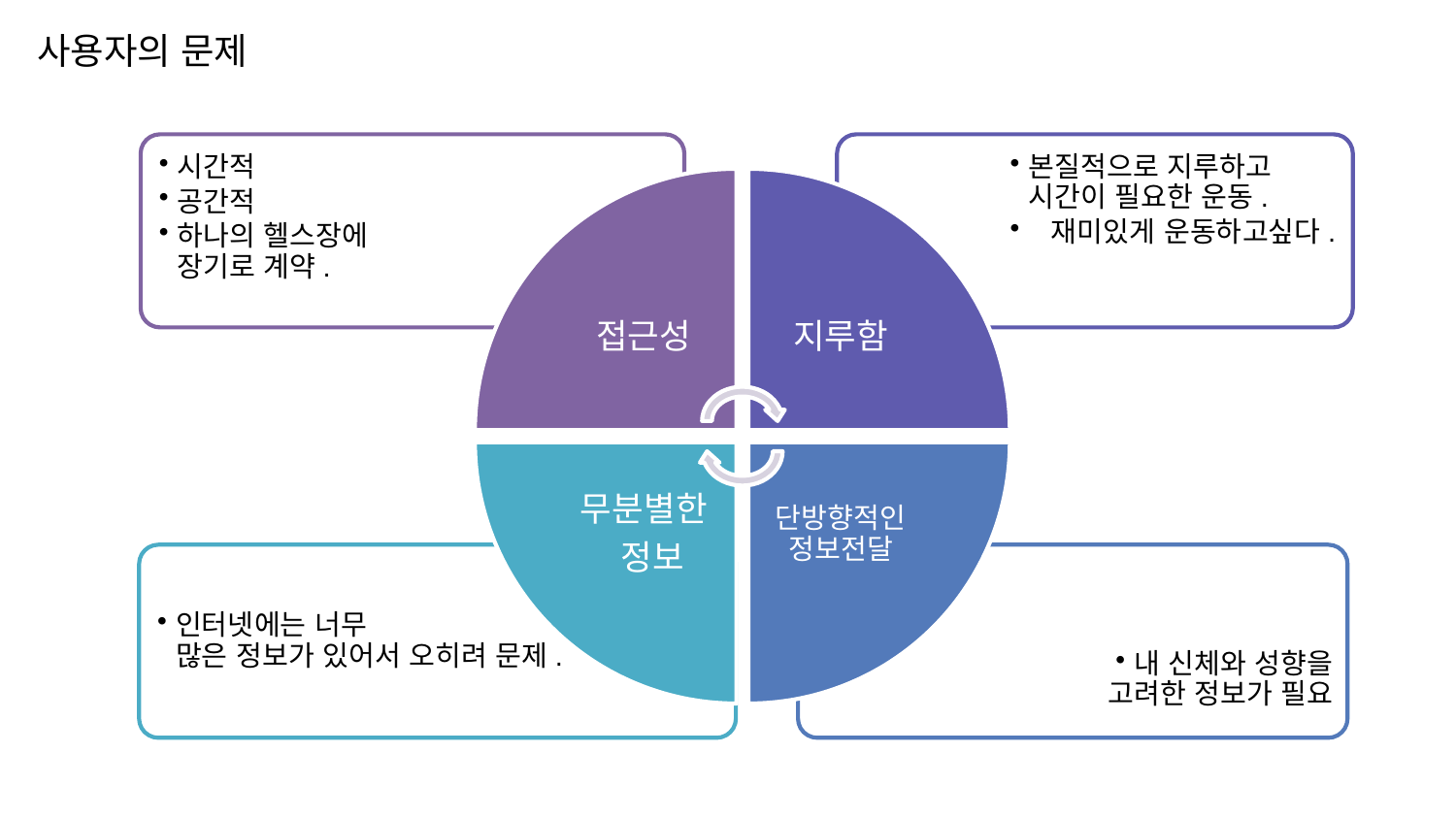

사용자의 문제

내 신체와 성향을
고려한 정보가 필요
인터넷에는 너무
많은 정보가 있어서 오히려 문제.
본질적으로 지루하고 시간이 필요한 운동.
  재미있게 운동하고싶다.

시간적
공간적
하나의 헬스장에
장기로 계약.
접근성
지루함
단방향적인 정보전달
무분별한
 정보